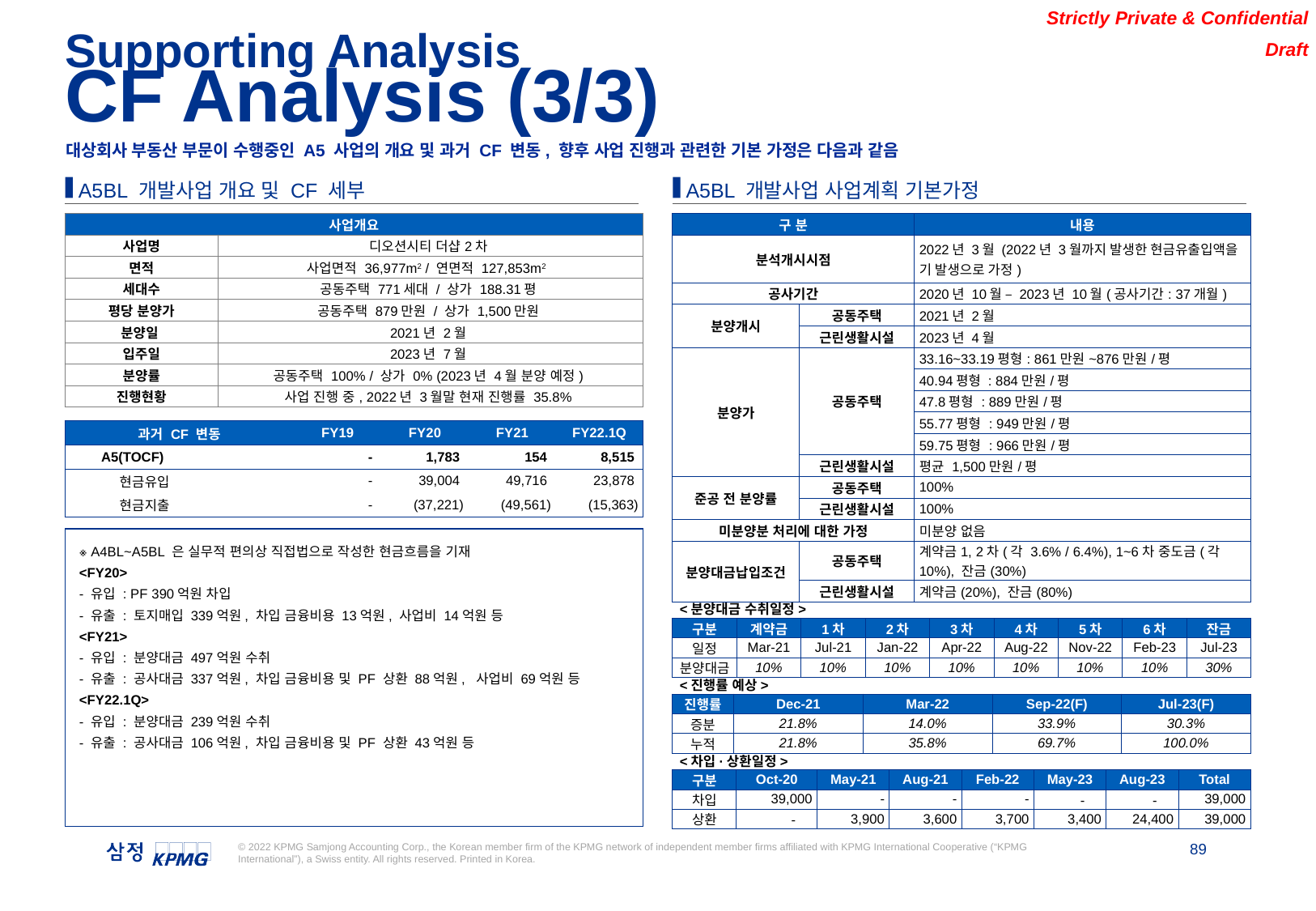

Supporting Analysis
CF Analysis (3/3)
대상회사 부동산 부문이 수행중인 A5 사업의 개요 및 과거 CF 변동, 향후 사업 진행과 관련한 기본 가정은 다음과 같음

A5BL 개발사업 개요 및 CF 세부
A5BL 개발사업 사업계획 기본가정

| 사업개요 |  |
| --- | --- |
| 사업명 | 디오션시티 더샵2차 |
| 면적 | 사업면적 36,977m2 / 연면적 127,853m2 |
| 세대수 | 공동주택 771세대 / 상가 188.31평 |
| 평당 분양가 | 공동주택 879만원 / 상가 1,500만원 |
| 분양일 | 2021년 2월 |
| 입주일 | 2023년 7월 |
| 분양률 | 공동주택 100% / 상가 0% (2023년 4월 분양 예정) |
| 진행현황 | 사업 진행 중, 2022년 3월말 현재 진행률 35.8% |
| 구 분 |  | 내용 |
| --- | --- | --- |
| 분석개시시점 |  | 2022년 3월 (2022년 3월까지 발생한 현금유출입액을 기 발생으로 가정) |
| 공사기간 |  | 2020년 10월 – 2023년 10월(공사기간: 37개월) |
| 분양개시 | 공동주택 | 2021년 2월 |
|  | 근린생활시설 | 2023년 4월 |
| 분양가 | 공동주택 | 33.16~33.19평형: 861만원~876만원/평 |
|  |  | 40.94평형 : 884만원/평 |
|  |  | 47.8평형 : 889만원/평 |
|  |  | 55.77평형 : 949만원/평 |
|  |  | 59.75평형 : 966만원/평 |
|  | 근린생활시설 | 평균 1,500만원/평 |
| 준공 전 분양률 | 공동주택 | 100% |
|  | 근린생활시설 | 100% |
| 미분양분 처리에 대한 가정 |  | 미분양 없음 |
| 분양대금납입조건 | 공동주택 | 계약금1, 2차(각 3.6% / 6.4%), 1~6차 중도금(각 10%), 잔금(30%) |
|  | 근린생활시설 | 계약금(20%), 잔금(80%) |
| 과거 CF 변동 |  | FY19 | FY20 | FY21 | FY22.1Q |
| --- | --- | --- | --- | --- | --- |
| A5(TOCF) |  | - | 1,783 | 154 | 8,515 |
| 현금유입 |  | - | 39,004 | 49,716 | 23,878 |
| 현금지출 |  | - | (37,221) | (49,561) | (15,363) |
※ A4BL~A5BL 은 실무적 편의상 직접법으로 작성한 현금흐름을 기재
<FY20>
- 유입 : PF 390억원 차입
- 유출 : 토지매입 339억원, 차입 금융비용 13억원, 사업비 14억원 등
<FY21>
- 유입 : 분양대금 497억원 수취
- 유출 : 공사대금 337억원, 차입 금융비용 및 PF 상환 88억원,  사업비 69억원 등
<FY22.1Q>
- 유입 : 분양대금 239억원 수취
- 유출 : 공사대금 106억원, 차입 금융비용 및 PF 상환 43억원 등
<분양대금 수취일정>
| 구분 | 계약금 | 1차 | 2차 | 3차 | 4차 | 5차 | 6차 | 잔금 |
| --- | --- | --- | --- | --- | --- | --- | --- | --- |
| 일정 | Mar-21 | Jul-21 | Jan-22 | Apr-22 | Aug-22 | Nov-22 | Feb-23 | Jul-23 |
| 분양대금 | 10% | 10% | 10% | 10% | 10% | 10% | 10% | 30% |
<진행률 예상>
| 진행률 | Dec-21 | Mar-22 | Sep-22(F) | Jul-23(F) |
| --- | --- | --- | --- | --- |
| 증분 | 21.8% | 14.0% | 33.9% | 30.3% |
| 누적 | 21.8% | 35.8% | 69.7% | 100.0% |
<차입·상환일정>
| 구분 | Oct-20 | May-21 | Aug-21 | Feb-22 | May-23 | Aug-23 | Total |
| --- | --- | --- | --- | --- | --- | --- | --- |
| 차입 | 39,000 | - | - | - | - | - | 39,000 |
| 상환 | - | 3,900 | 3,600 | 3,700 | 3,400 | 24,400 | 39,000 |